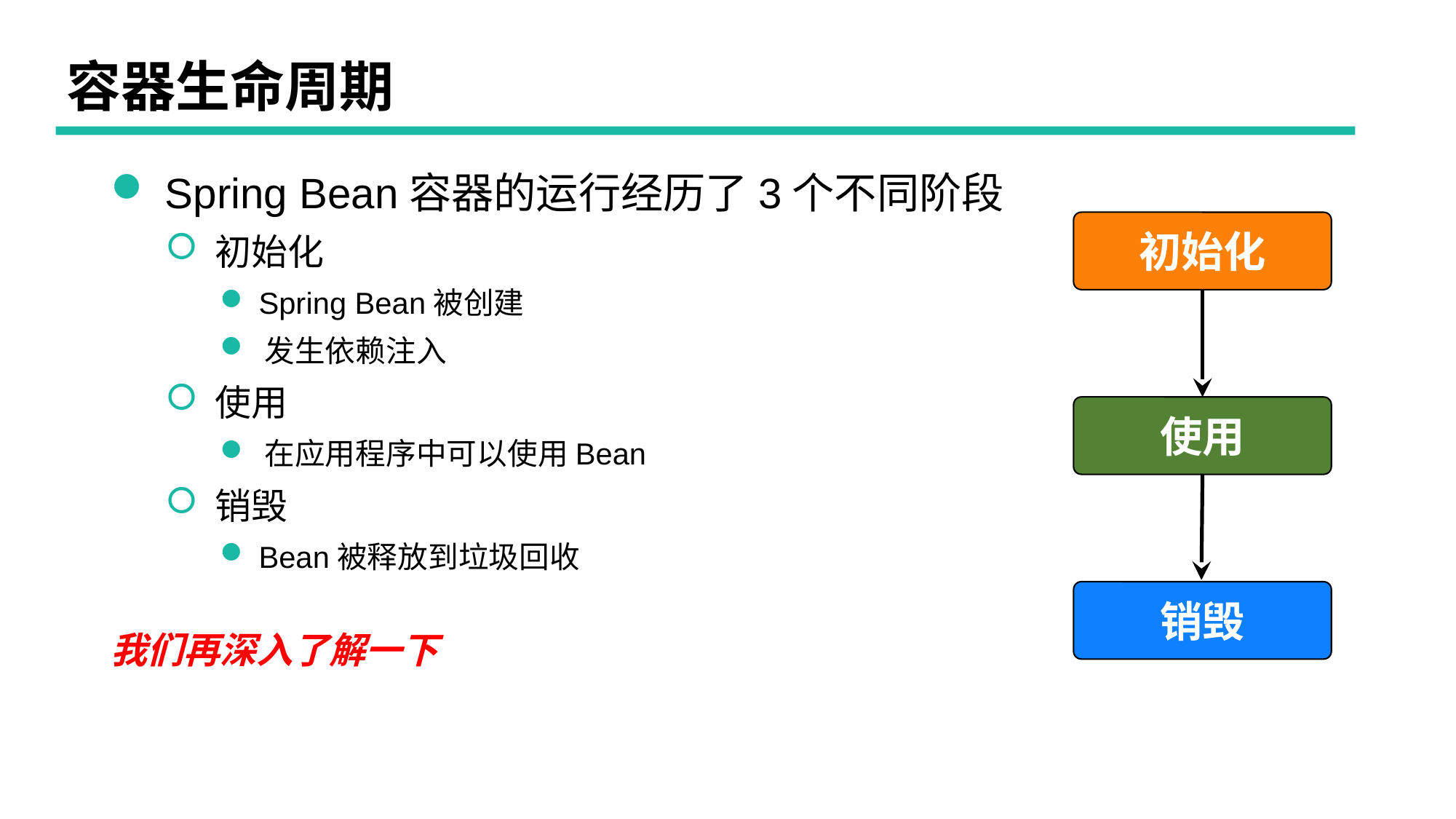

# 容器生命周期
 Spring Bean容器的运行经历了3个不同阶段
 初始化
 Spring Bean被创建
 发生依赖注入
 使用
 在应用程序中可以使用Bean
 销毁
 Bean被释放到垃圾回收
初始化
使用
销毁
我们再深入了解一下